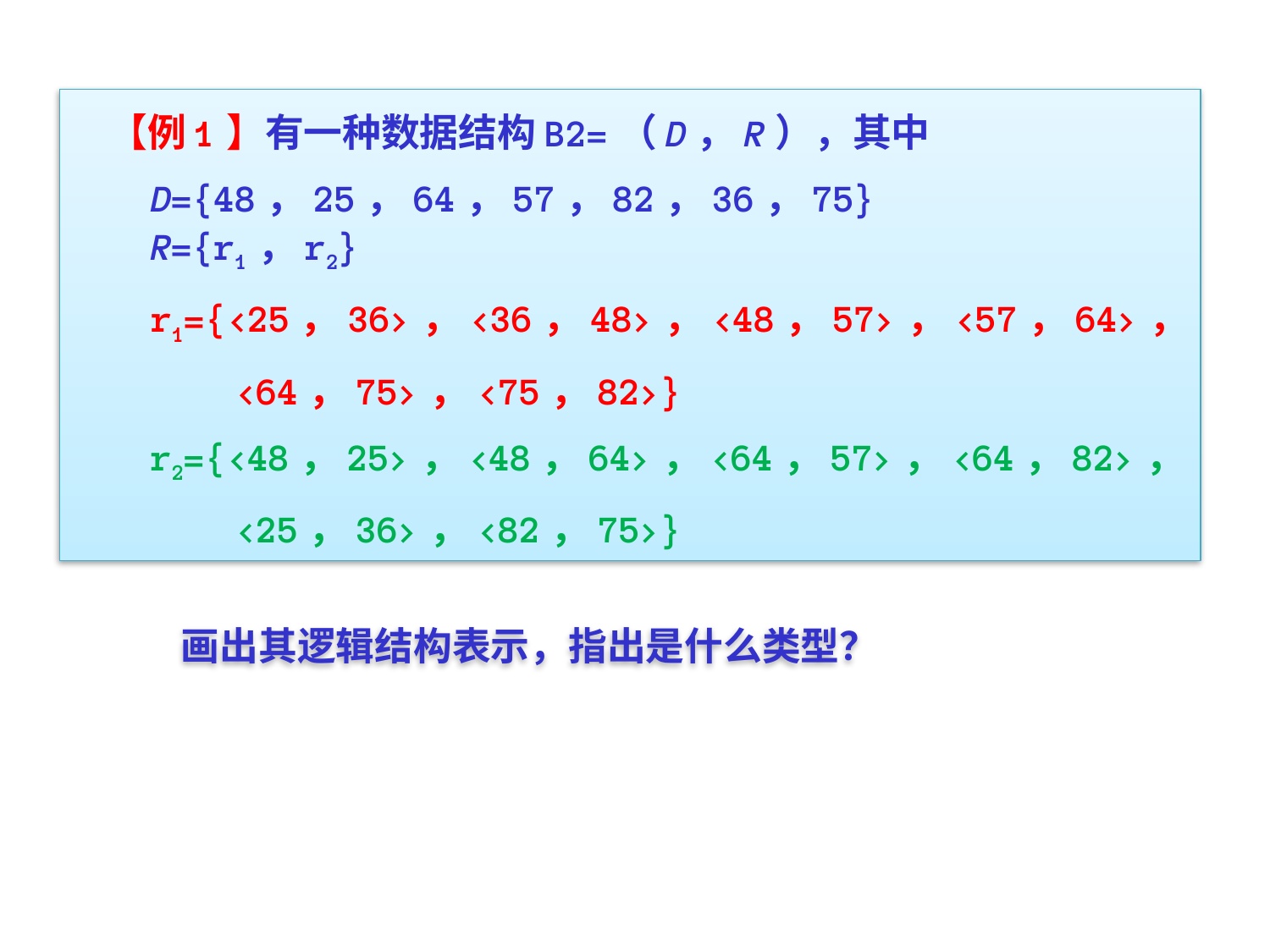

【例1】有一种数据结构B2=（D，R），其中
  D={48，25，64，57，82，36，75}
  R={r1，r2}
  r1={<25，36>，<36，48>，<48，57>，<57，64>，
      <64，75>，<75，82>}
  r2={<48，25>，<48，64>，<64，57>，<64，82>，
      <25，36>，<82，75>}
画出其逻辑结构表示，指出是什么类型？